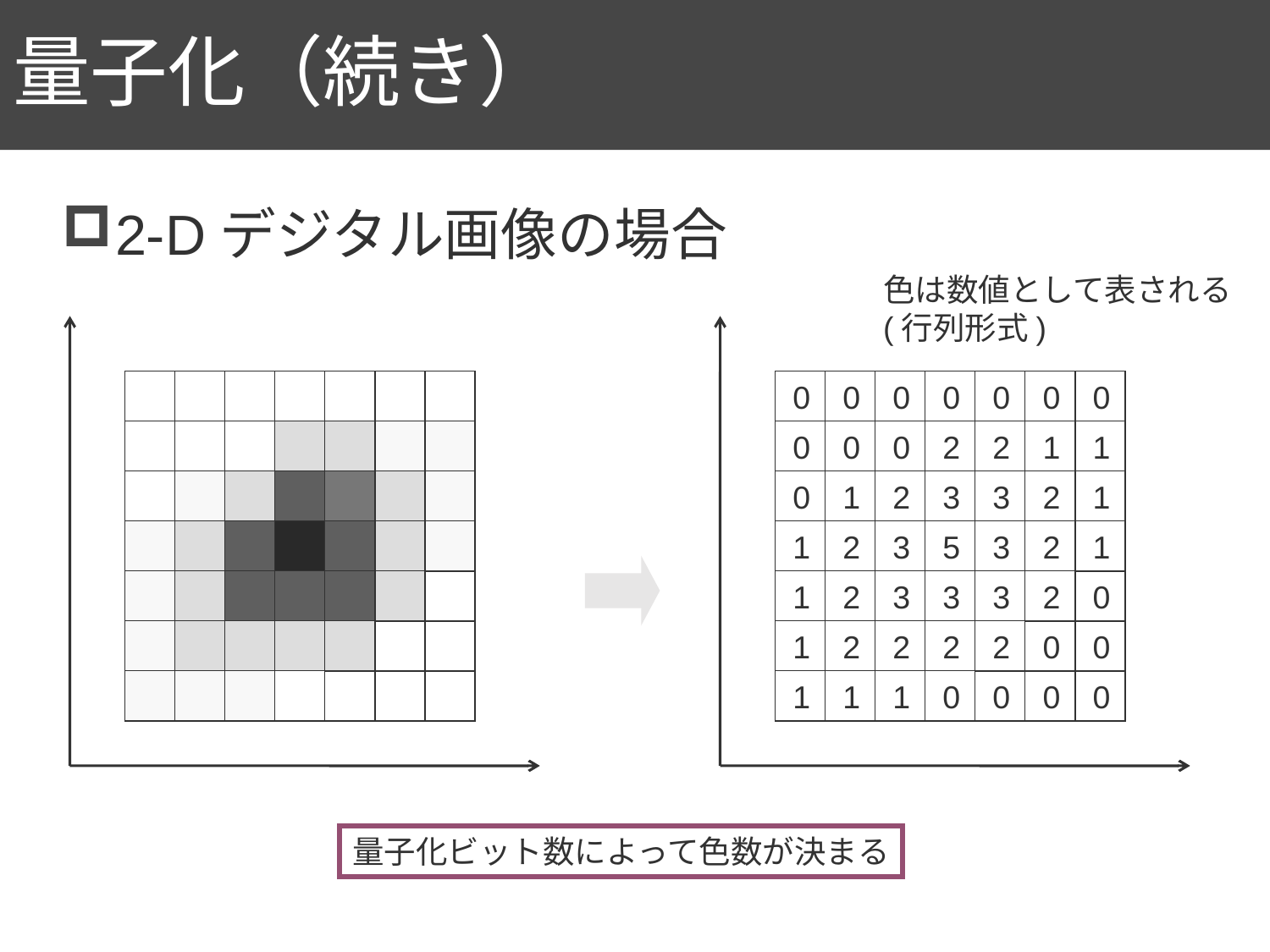

# 量子化（続き）
2-Dデジタル画像の場合
色は数値として表される
(行列形式)

0

0

0

0

0

0

0

0

0

0
2
2
1
1

0

1

2

3

3

2

1

1

2

3

5

3

2

1

1
2
3
3
3
2

0

1
2
2
2
2

0

0

1
1
1
0

0

0

0

量子化ビット数によって色数が決まる